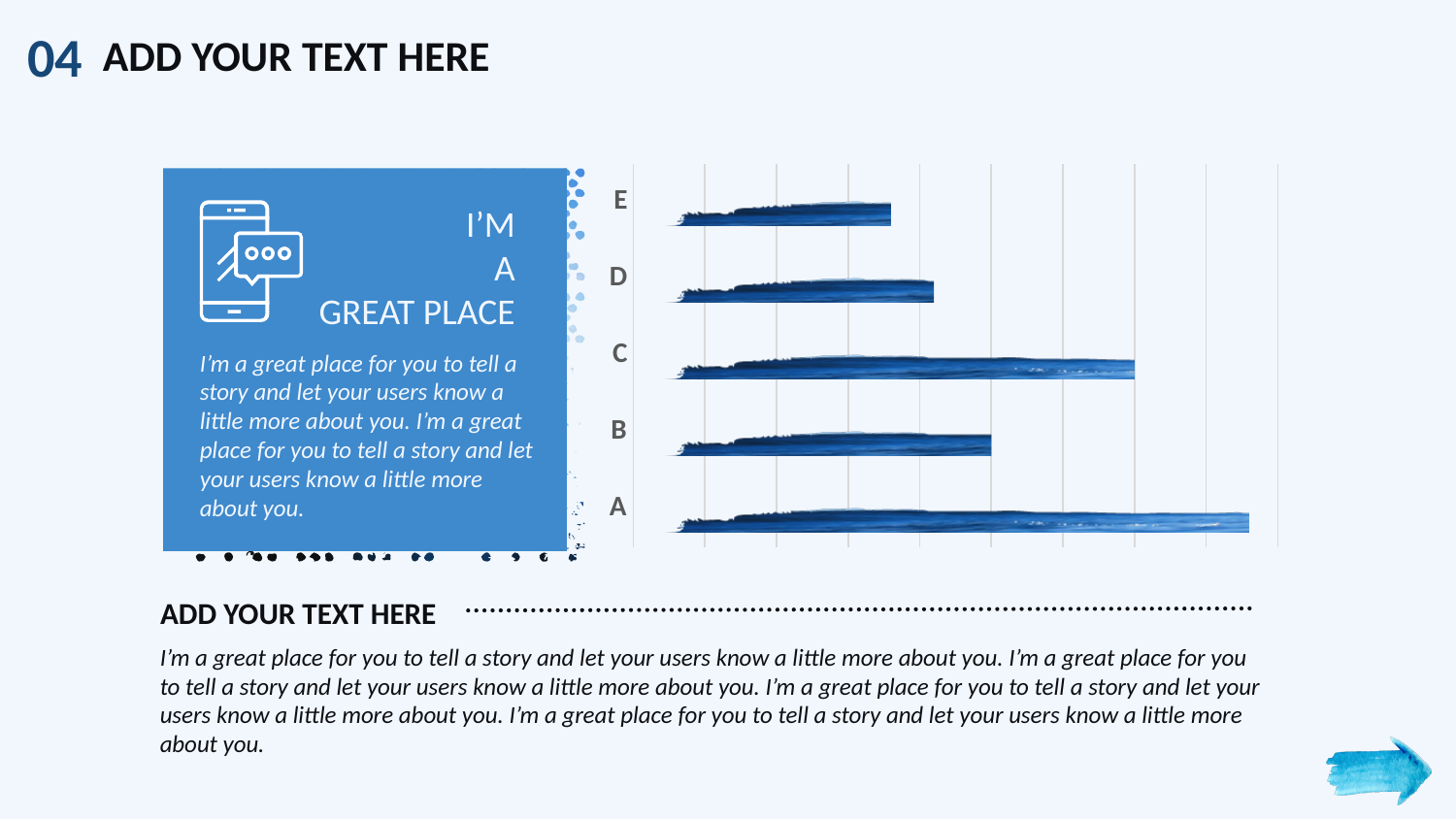

### Chart

| Category | 系列 1 |
|---|---|
| A | 4.3 |
| B | 2.5 |
| C | 3.5 |
| D | 2.1 |
| E | 1.8 |

I’M
A
GREAT PLACE

I’m a great place for you to tell a story and let your users know a little more about you. I’m a great place for you to tell a story and let your users know a little more about you.
ADD YOUR TEXT HERE
I’m a great place for you to tell a story and let your users know a little more about you. I’m a great place for you to tell a story and let your users know a little more about you. I’m a great place for you to tell a story and let your users know a little more about you. I’m a great place for you to tell a story and let your users know a little more about you.